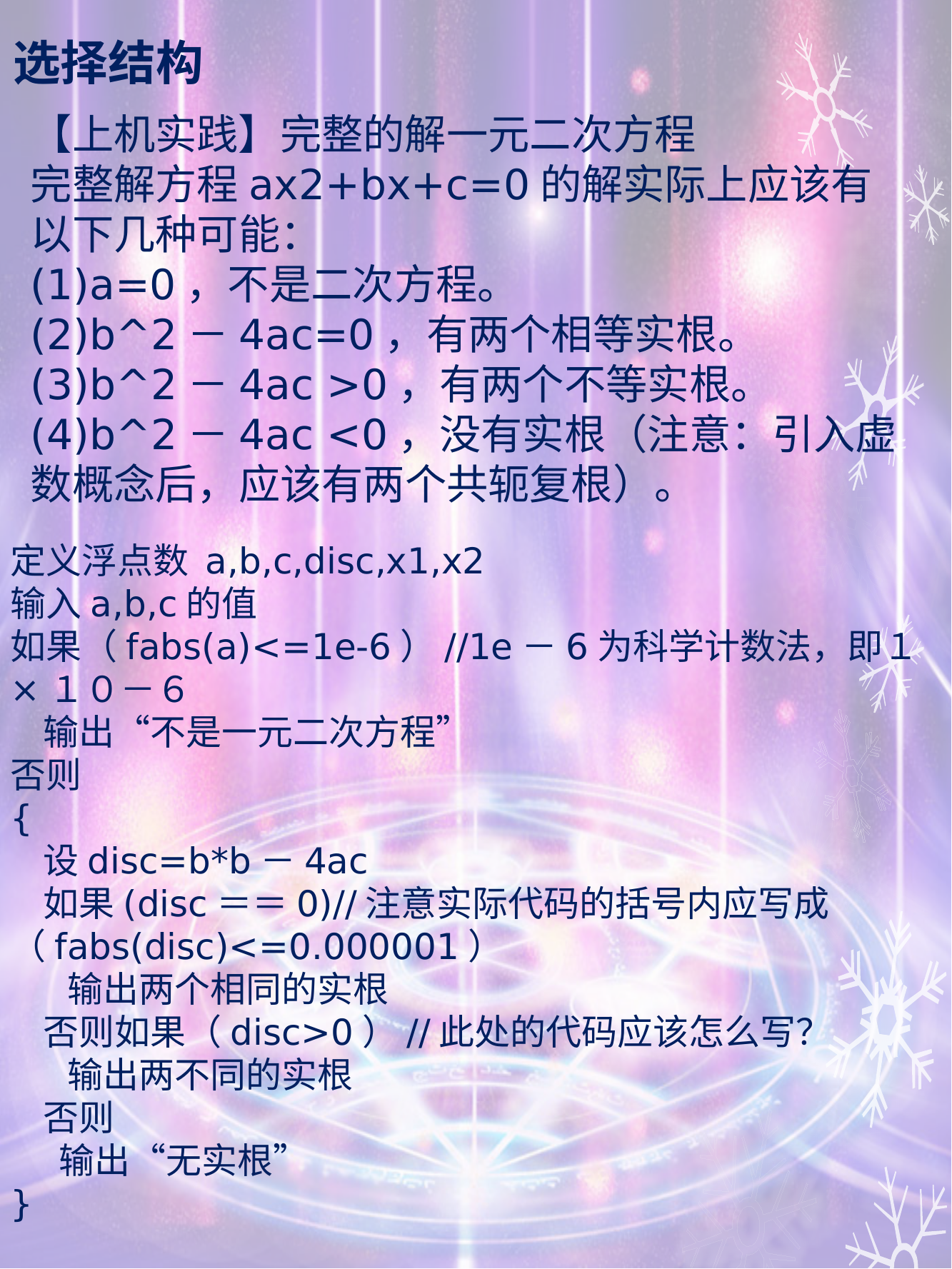

# 选择结构
【上机实践】完整的解一元二次方程
完整解方程ax2+bx+c=0的解实际上应该有以下几种可能：
(1)a=0，不是二次方程。
(2)b^2－4ac=0，有两个相等实根。
(3)b^2－4ac >0，有两个不等实根。
(4)b^2－4ac <0，没有实根（注意：引入虚数概念后，应该有两个共轭复根）。
定义浮点数 a,b,c,disc,x1,x2
输入a,b,c的值
如果（fabs(a)<=1e-6）//1e－6为科学计数法，即１×１０－６
   输出“不是一元二次方程”
否则
{
   设disc=b*b－4ac
   如果(disc＝＝0)//注意实际代码的括号内应写成（fabs(disc)<=0.000001）
      输出两个相同的实根
   否则如果（disc>0）//此处的代码应该怎么写？
      输出两不同的实根
   否则
     输出“无实根”
}